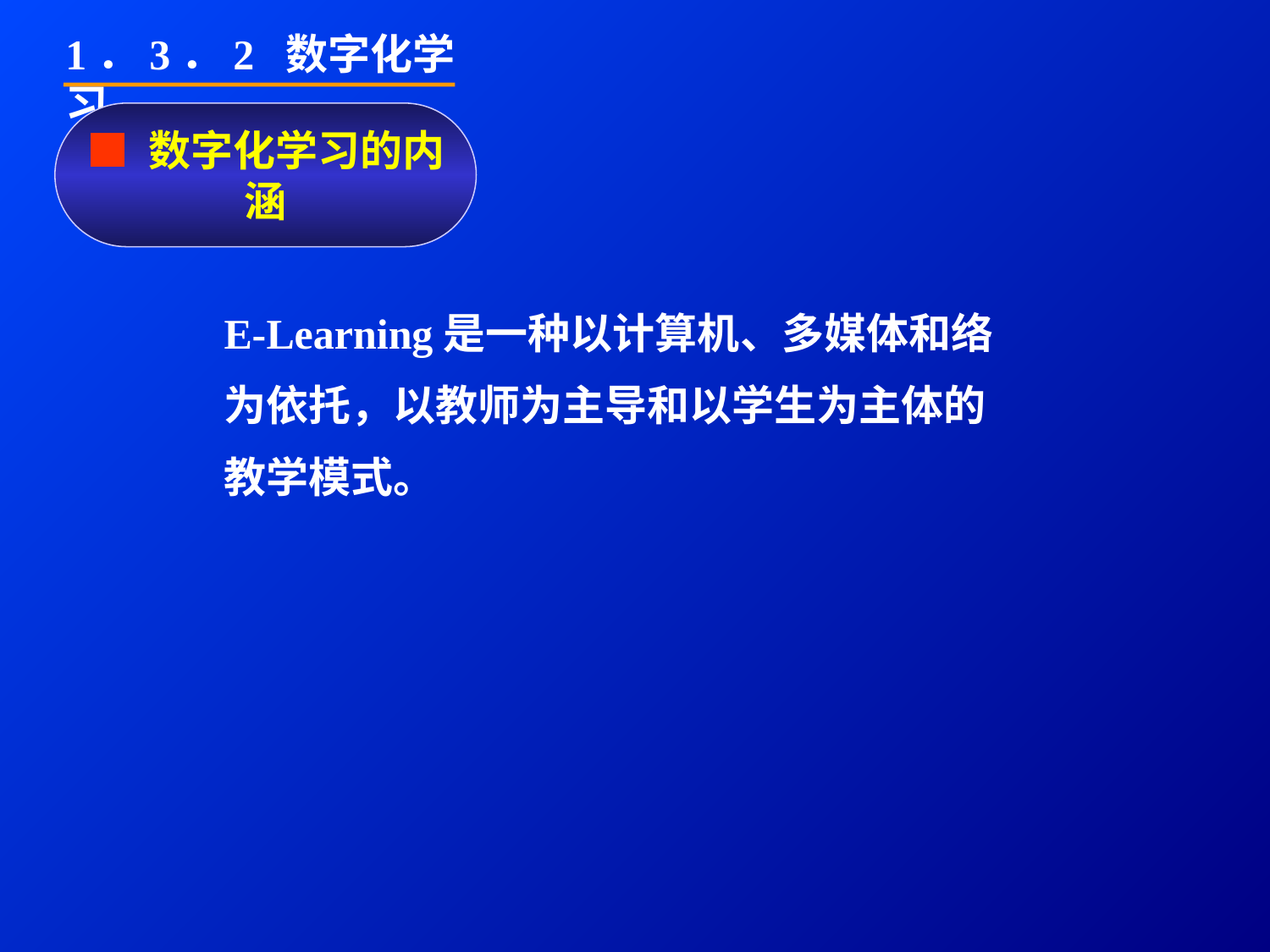

1．3．2  数字化学习

■ 数字化学习的内涵
E-Learning是一种以计算机、多媒体和络
为依托，以教师为主导和以学生为主体的
教学模式。